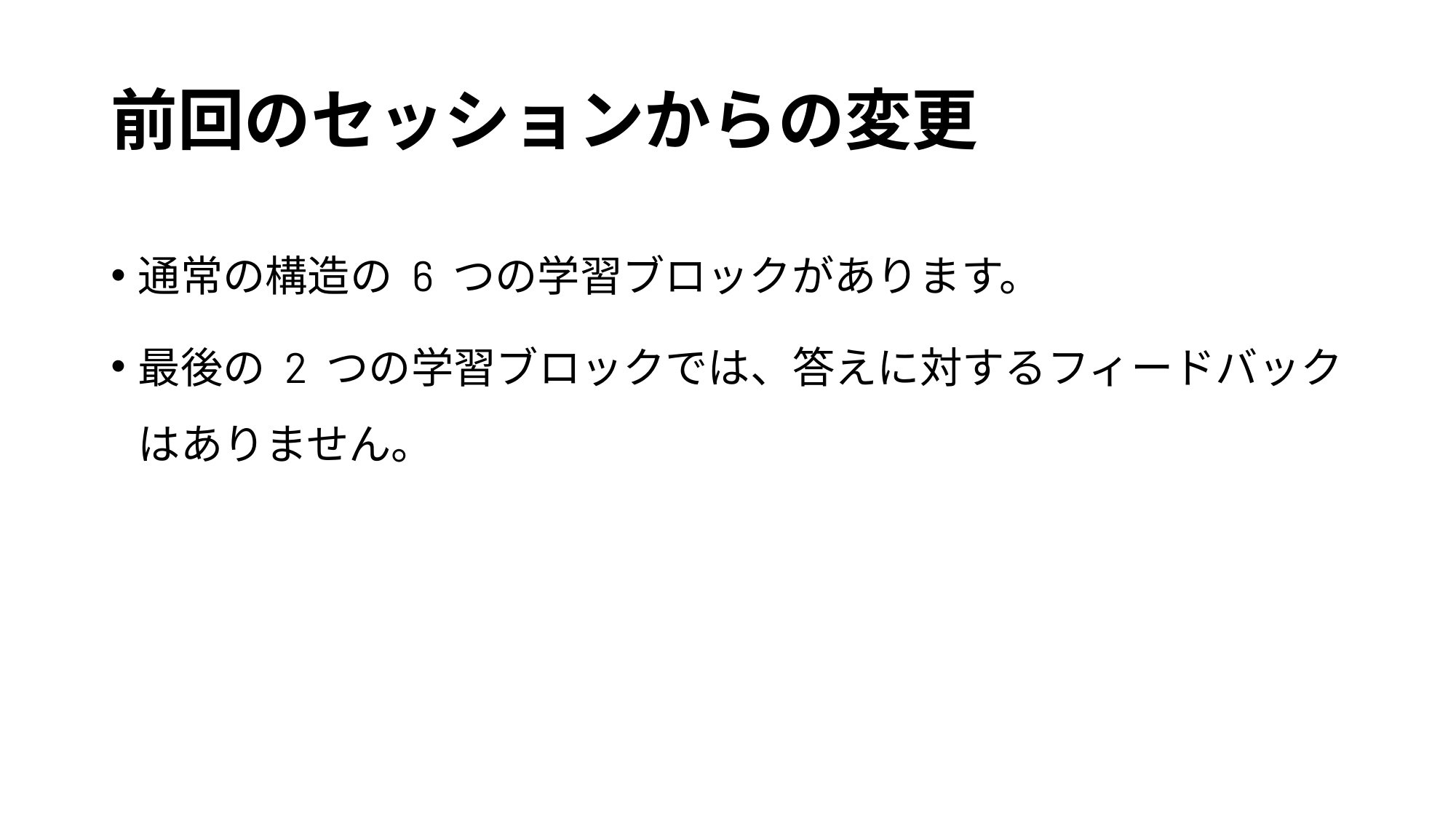

# 前回のセッションからの変更
通常の構造の 6 つの学習ブロックがあります。
最後の 2 つの学習ブロックでは、答えに対するフィードバックはありません。